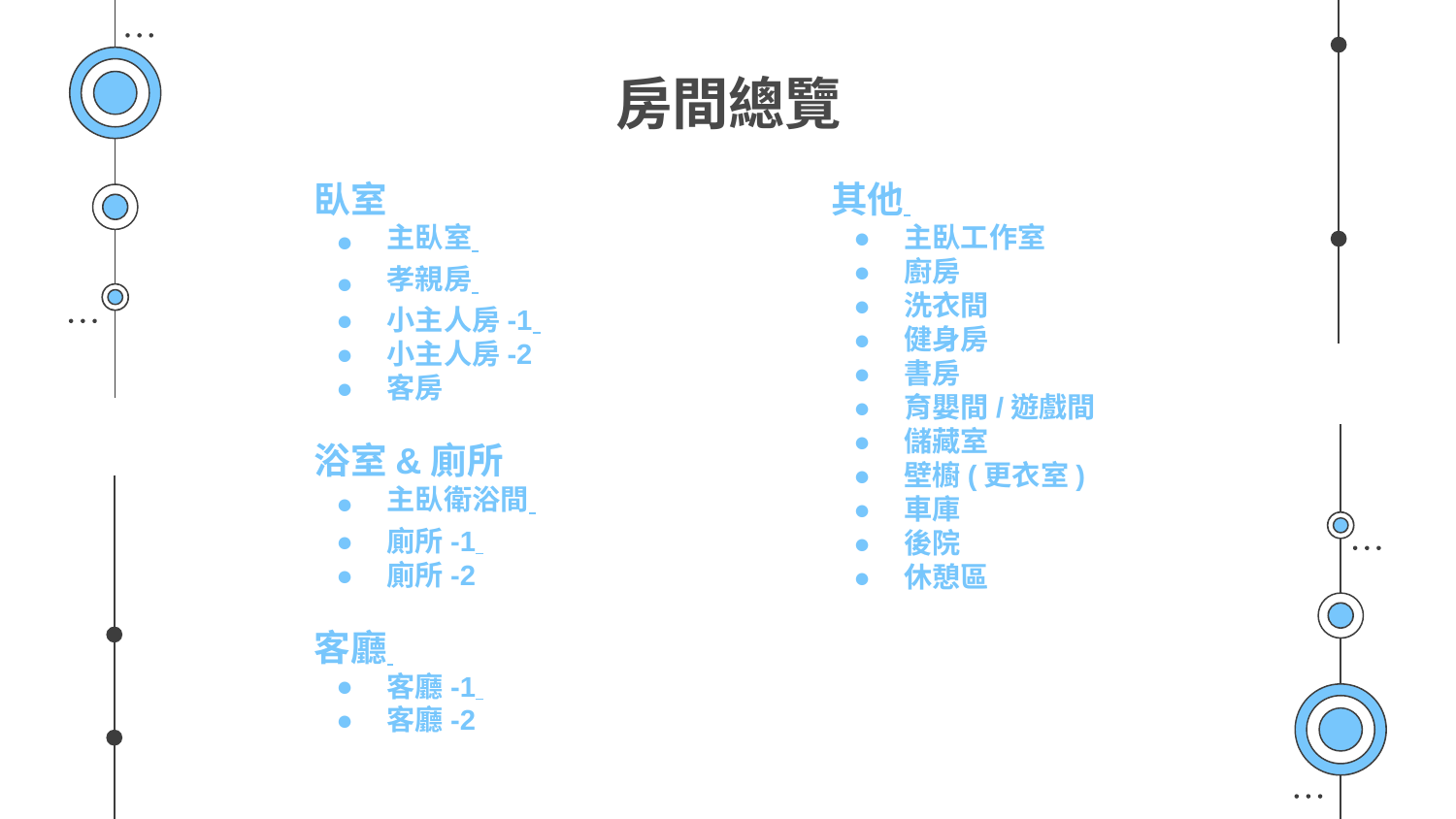

# 房間總覽
臥室
主臥室
孝親房
小主人房-1
小主人房-2
客房

浴室&廁所
主臥衛浴間
廁所-1
廁所-2

客廳
客廳-1
客廳-2

其他
主臥工作室
廚房
洗衣間
健身房
書房
育嬰間/遊戲間
儲藏室
壁櫥(更衣室)
車庫
後院
休憩區